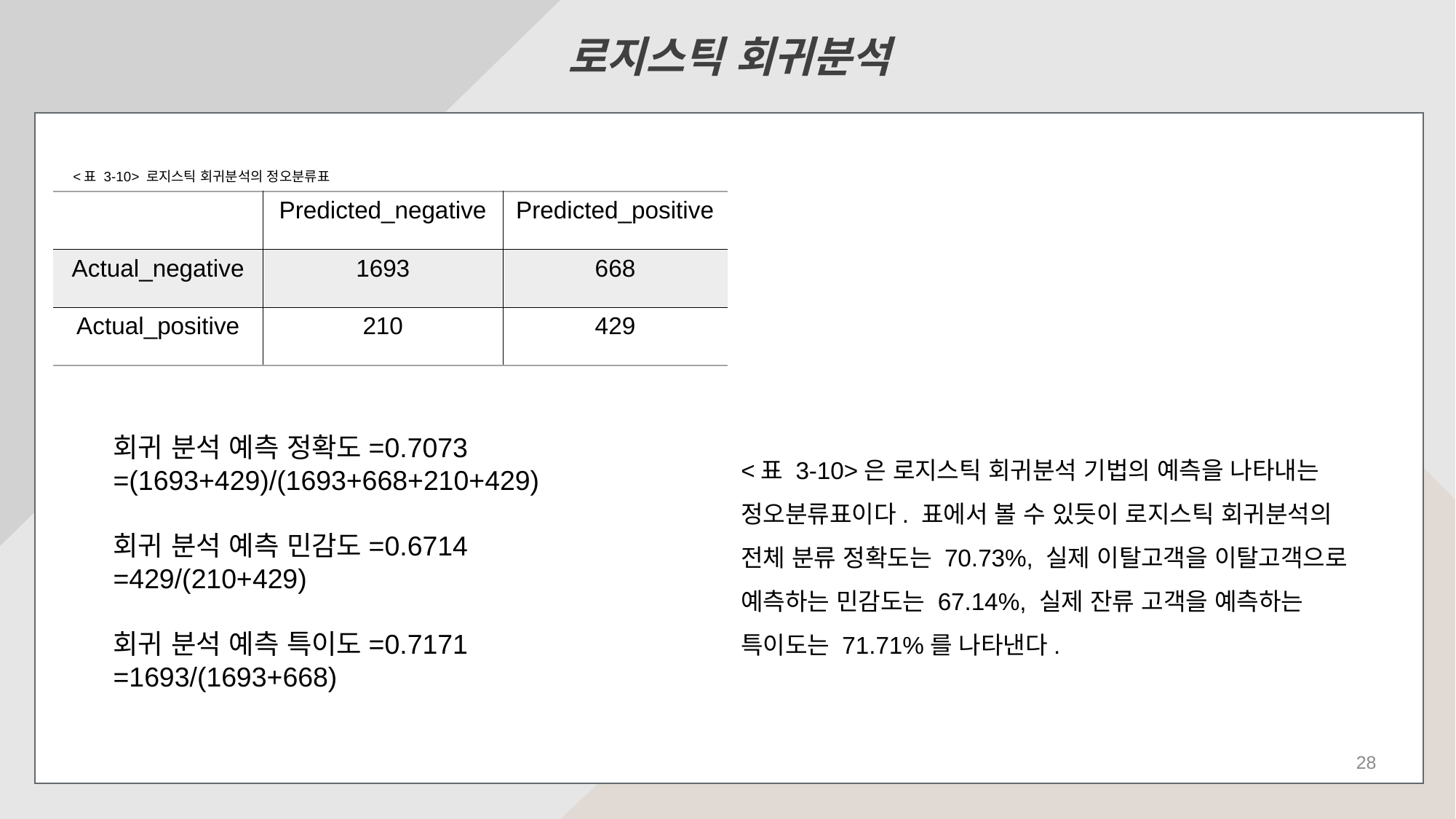

로지스틱 회귀분석

<표 3-10> 로지스틱 회귀분석의 정오분류표
|  | Predicted\_negative | Predicted\_positive |
| --- | --- | --- |
| Actual\_negative | 1693 | 668 |
| Actual\_positive | 210 | 429 |

회귀 분석 예측 정확도=0.7073
=(1693+429)/(1693+668+210+429)

회귀 분석 예측 민감도=0.6714
=429/(210+429)

회귀 분석 예측 특이도=0.7171
=1693/(1693+668)
<표 3-10>은 로지스틱 회귀분석 기법의 예측을 나타내는
정오분류표이다. 표에서 볼 수 있듯이 로지스틱 회귀분석의
전체 분류 정확도는 70.73%, 실제 이탈고객을 이탈고객으로 예측하는 민감도는 67.14%, 실제 잔류 고객을 예측하는
특이도는 71.71%를 나타낸다.
28